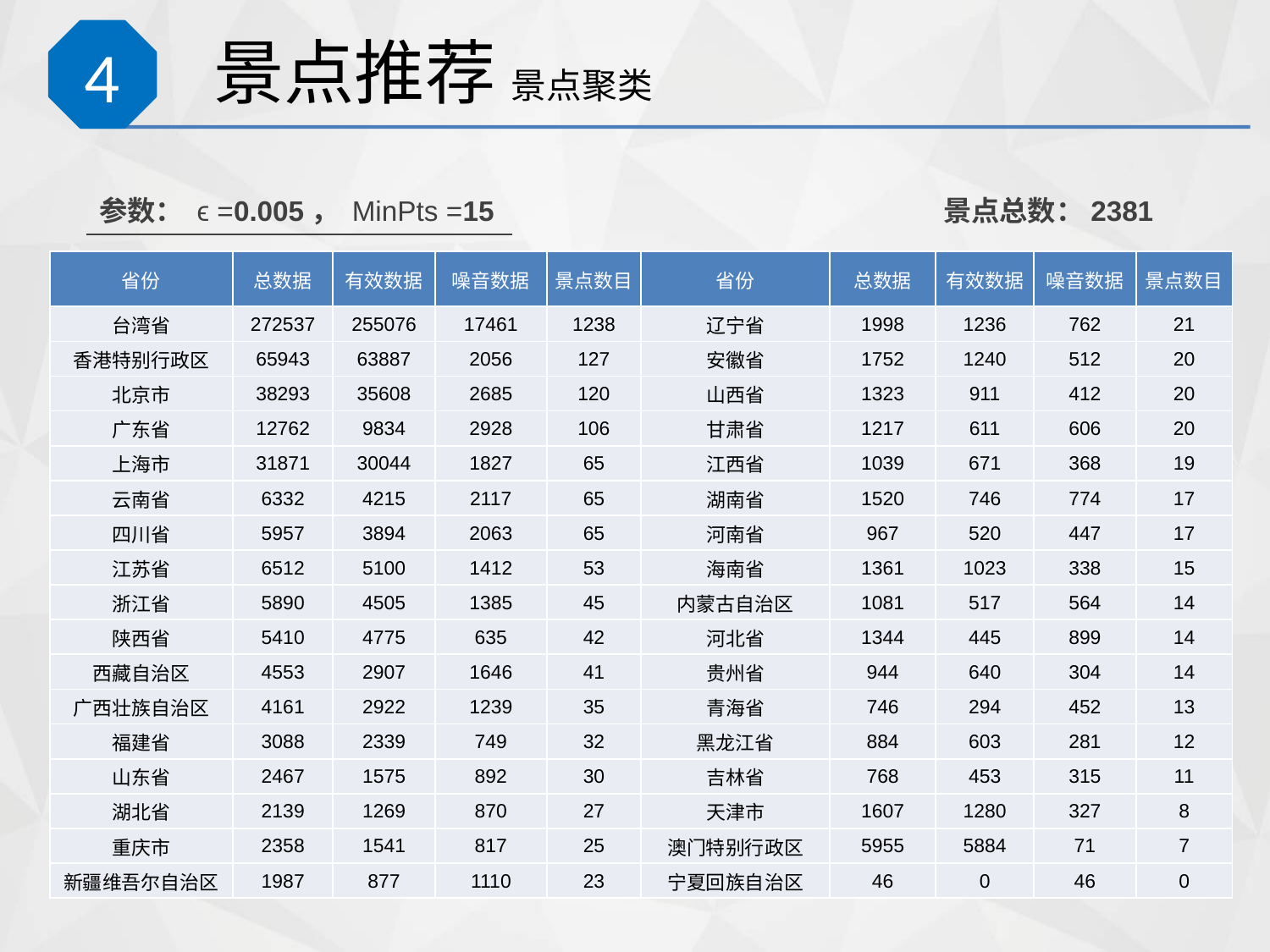

#
景点推荐 景点聚类
4
景点总数：2381
参数： ϵ =0.005， MinPts =15
| 省份 | 总数据 | 有效数据 | 噪音数据 | 景点数目 | 省份 | 总数据 | 有效数据 | 噪音数据 | 景点数目 |
| --- | --- | --- | --- | --- | --- | --- | --- | --- | --- |
| 台湾省 | 272537 | 255076 | 17461 | 1238 | 辽宁省 | 1998 | 1236 | 762 | 21 |
| 香港特别行政区 | 65943 | 63887 | 2056 | 127 | 安徽省 | 1752 | 1240 | 512 | 20 |
| 北京市 | 38293 | 35608 | 2685 | 120 | 山西省 | 1323 | 911 | 412 | 20 |
| 广东省 | 12762 | 9834 | 2928 | 106 | 甘肃省 | 1217 | 611 | 606 | 20 |
| 上海市 | 31871 | 30044 | 1827 | 65 | 江西省 | 1039 | 671 | 368 | 19 |
| 云南省 | 6332 | 4215 | 2117 | 65 | 湖南省 | 1520 | 746 | 774 | 17 |
| 四川省 | 5957 | 3894 | 2063 | 65 | 河南省 | 967 | 520 | 447 | 17 |
| 江苏省 | 6512 | 5100 | 1412 | 53 | 海南省 | 1361 | 1023 | 338 | 15 |
| 浙江省 | 5890 | 4505 | 1385 | 45 | 内蒙古自治区 | 1081 | 517 | 564 | 14 |
| 陕西省 | 5410 | 4775 | 635 | 42 | 河北省 | 1344 | 445 | 899 | 14 |
| 西藏自治区 | 4553 | 2907 | 1646 | 41 | 贵州省 | 944 | 640 | 304 | 14 |
| 广西壮族自治区 | 4161 | 2922 | 1239 | 35 | 青海省 | 746 | 294 | 452 | 13 |
| 福建省 | 3088 | 2339 | 749 | 32 | 黑龙江省 | 884 | 603 | 281 | 12 |
| 山东省 | 2467 | 1575 | 892 | 30 | 吉林省 | 768 | 453 | 315 | 11 |
| 湖北省 | 2139 | 1269 | 870 | 27 | 天津市 | 1607 | 1280 | 327 | 8 |
| 重庆市 | 2358 | 1541 | 817 | 25 | 澳门特别行政区 | 5955 | 5884 | 71 | 7 |
| 新疆维吾尔自治区 | 1987 | 877 | 1110 | 23 | 宁夏回族自治区 | 46 | 0 | 46 | 0 |